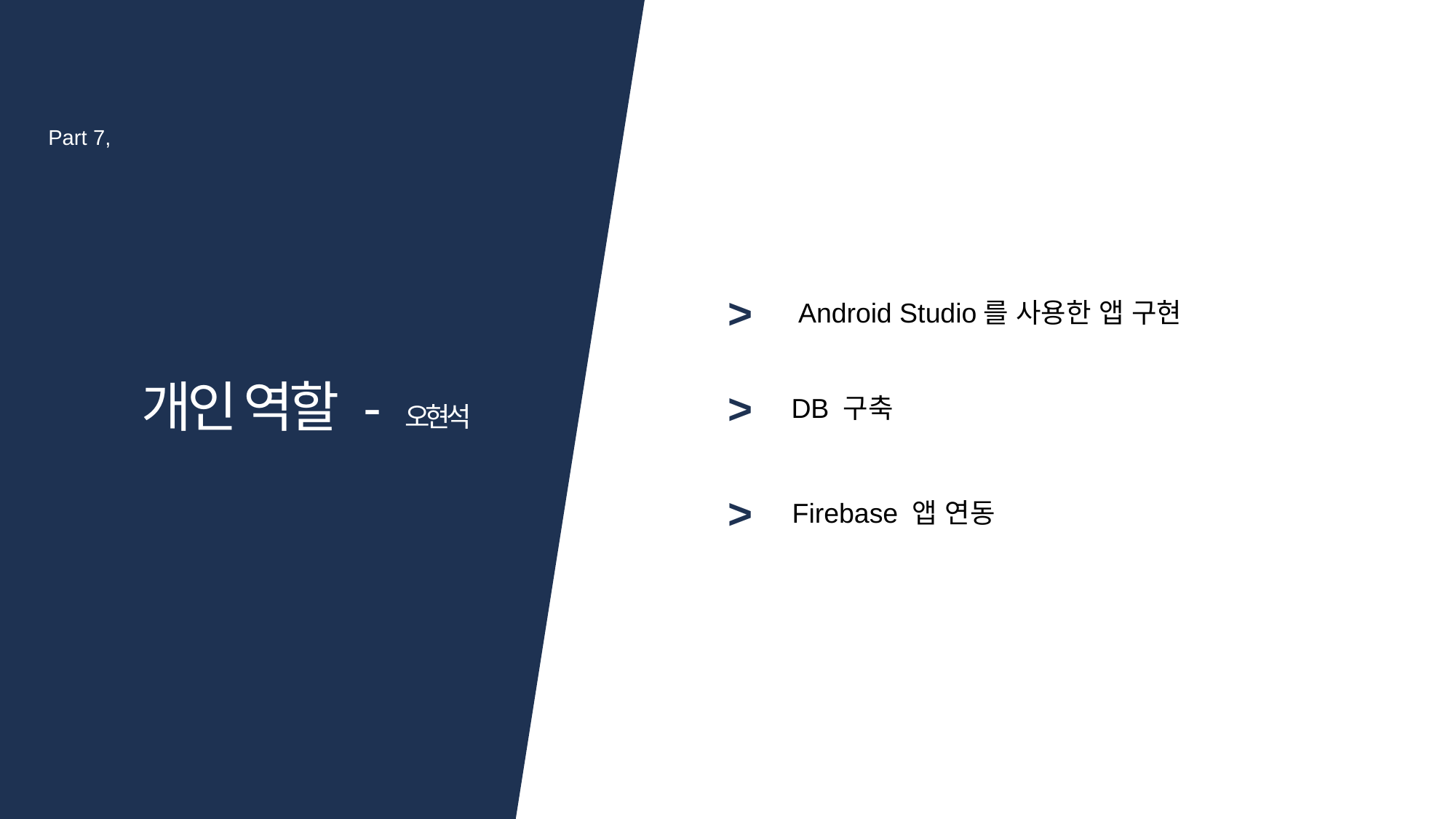

Part 7,
>
Android Studio를 사용한 앱 구현
개인 역할 - 오현석
>
DB 구축
>
Firebase 앱 연동

<그림 11 시스템 구성도>